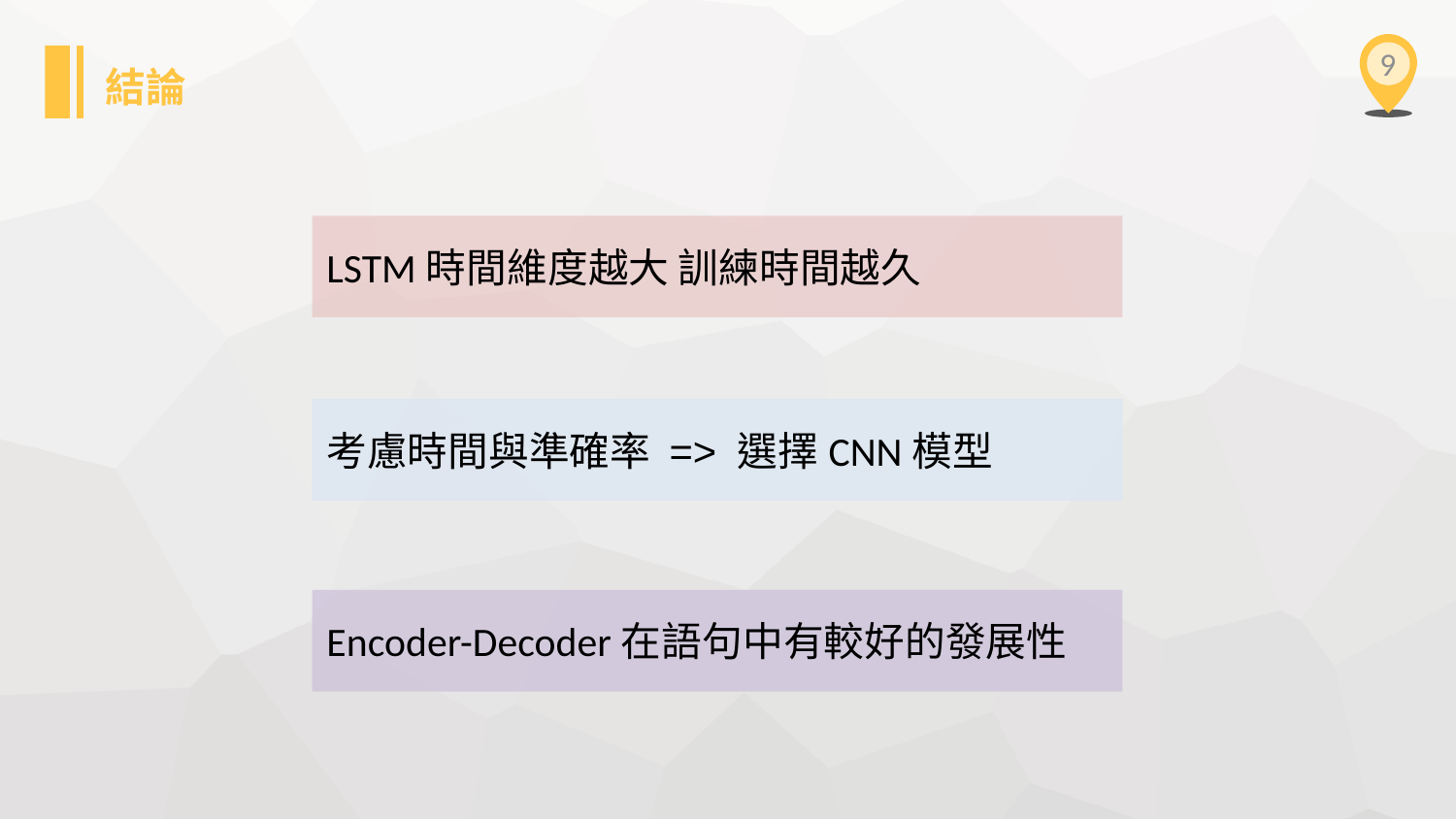

9

結論

LSTM時間維度越大 訓練時間越久

考慮時間與準確率 => 選擇CNN模型

Encoder-Decoder在語句中有較好的發展性